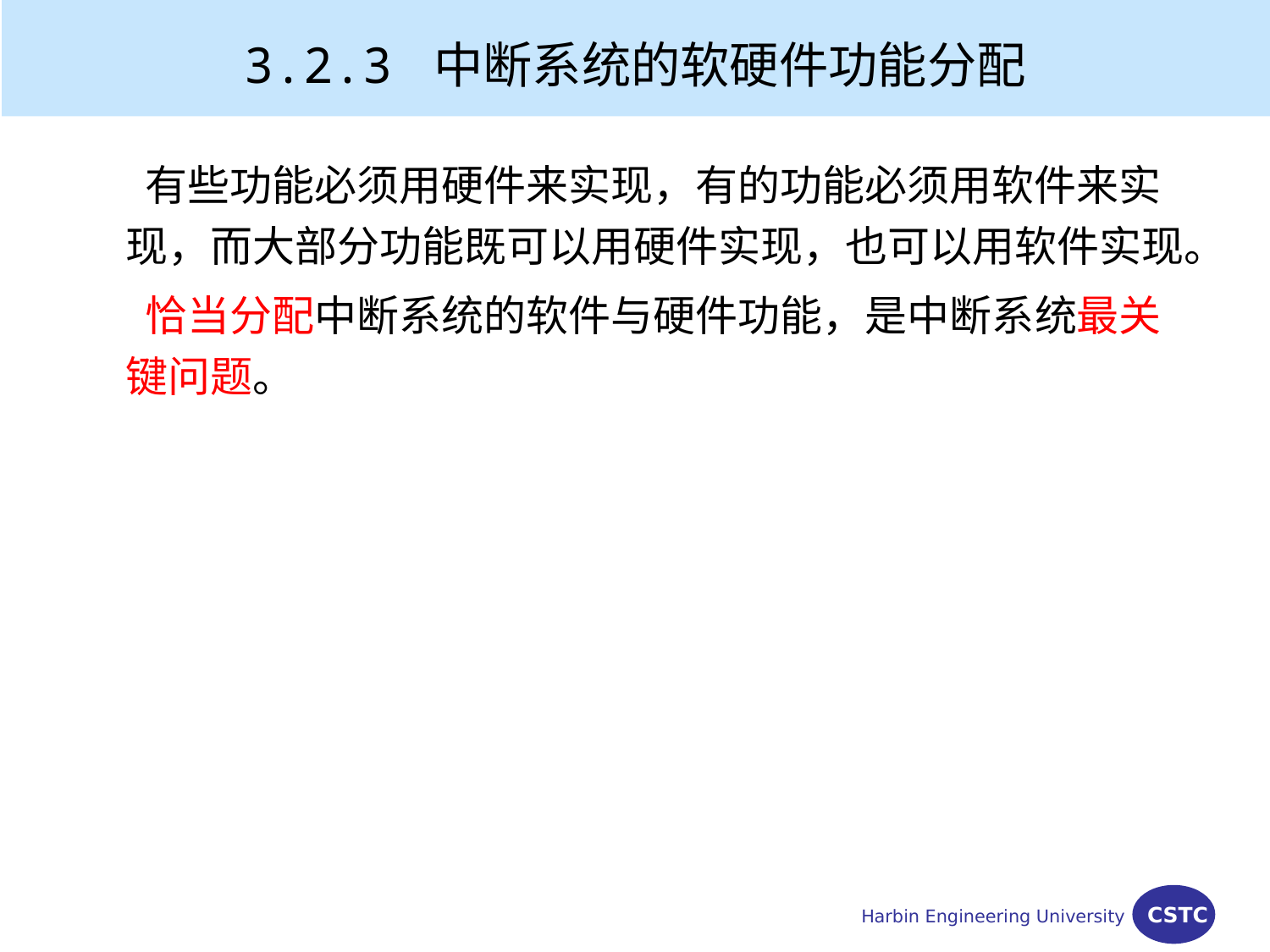

3.2.3 中断系统的软硬件功能分配
      有些功能必须用硬件来实现，有的功能必须用软件来实现，而大部分功能既可以用硬件实现，也可以用软件实现。
      恰当分配中断系统的软件与硬件功能，是中断系统最关键问题。
Harbin Engineering University